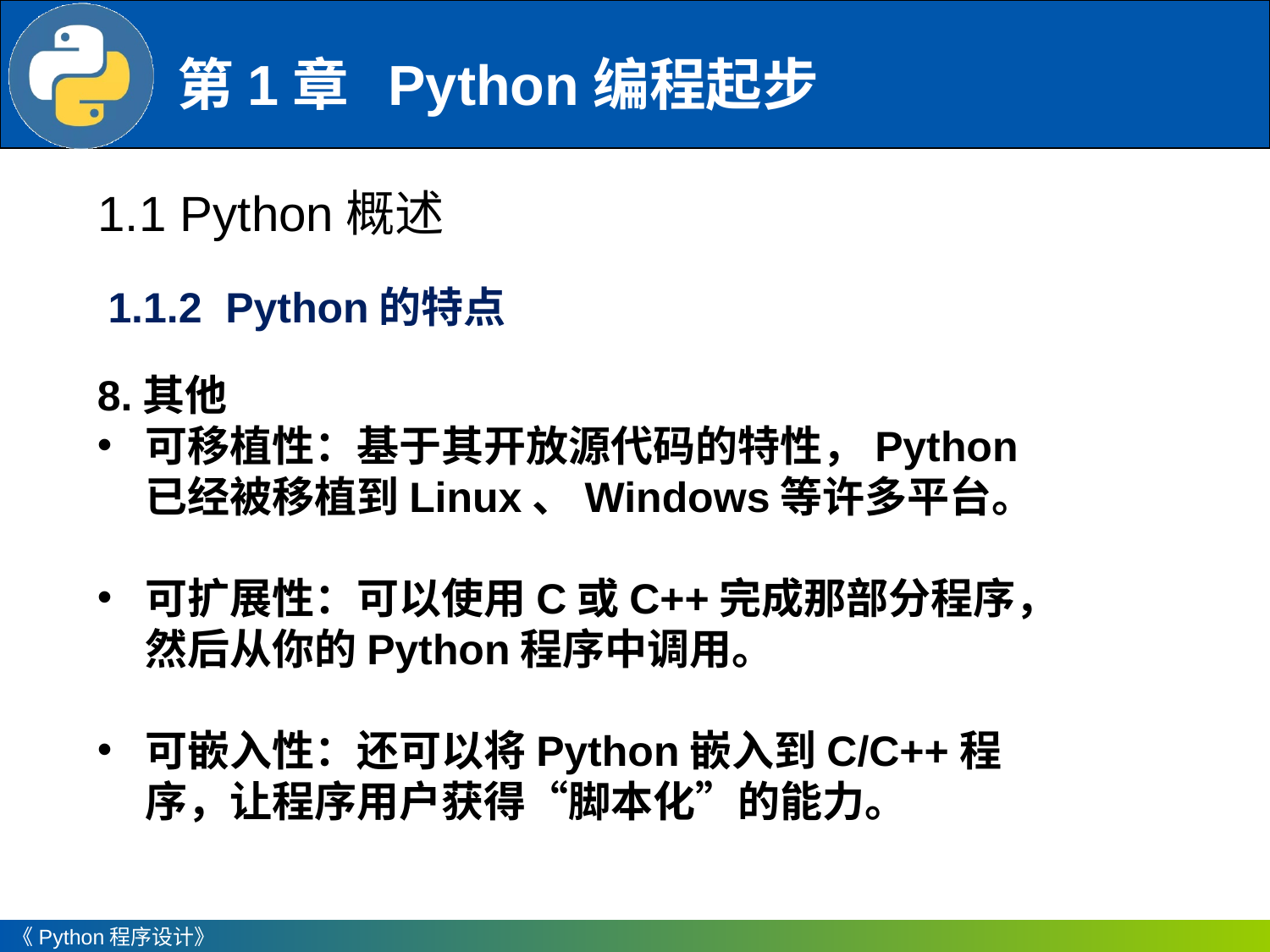

1.1 Python概述
1.1.2  Python的特点

8.其他
可移植性：基于其开放源代码的特性，Python已经被移植到Linux、Windows等许多平台。

可扩展性：可以使用C或C++完成那部分程序，然后从你的Python程序中调用。

可嵌入性：还可以将Python嵌入到C/C++程序，让程序用户获得“脚本化”的能力。